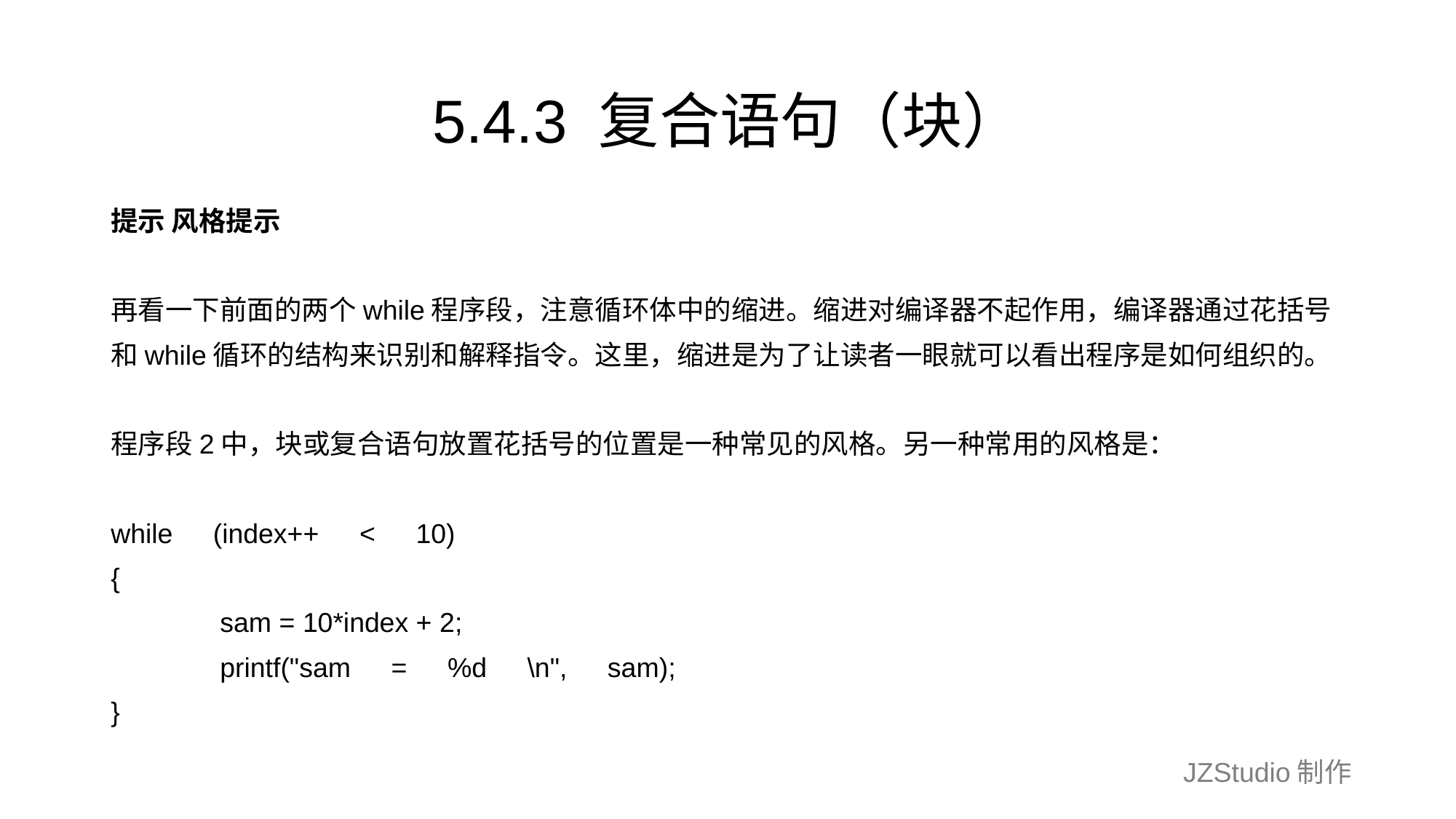

# 5.4.3 复合语句（块）
提示 风格提示

再看一下前面的两个while程序段，注意循环体中的缩进。缩进对编译器不起作用，编译器通过花括号
和while循环的结构来识别和解释指令。这里，缩进是为了让读者一眼就可以看出程序是如何组织的。

程序段2中，块或复合语句放置花括号的位置是一种常见的风格。另一种常用的风格是：

while　(index++　<　10)
{
	sam = 10*index + 2;
	printf("sam　=　%d　\n",　sam);
}